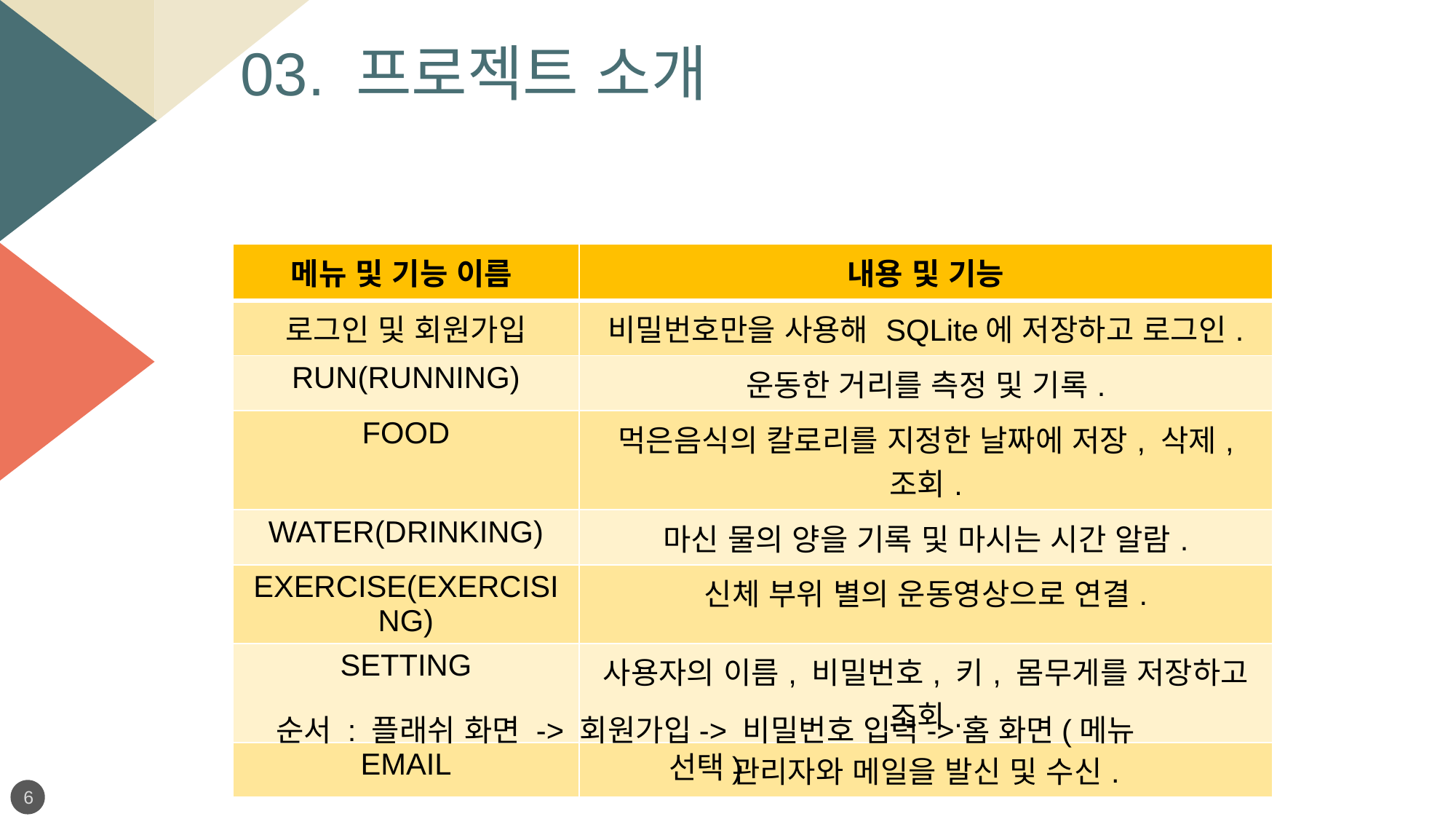

03. 프로젝트 소개
| 메뉴 및 기능 이름 | 내용 및 기능 |
| --- | --- |
| 로그인 및 회원가입 | 비밀번호만을 사용해 SQLite에 저장하고 로그인. |
| RUN(RUNNING) | 운동한 거리를 측정 및 기록. |
| FOOD | 먹은음식의 칼로리를 지정한 날짜에 저장, 삭제, 조회. |
| WATER(DRINKING) | 마신 물의 양을 기록 및 마시는 시간 알람. |
| EXERCISE(EXERCISING) | 신체 부위 별의 운동영상으로 연결. |
| SETTING | 사용자의 이름, 비밀번호, 키, 몸무게를 저장하고 조회. |
| EMAIL | 관리자와 메일을 발신 및 수신. |
순서 : 플래쉬 화면 -> 회원가입-> 비밀번호 입력->홈 화면(메뉴 선택)
6